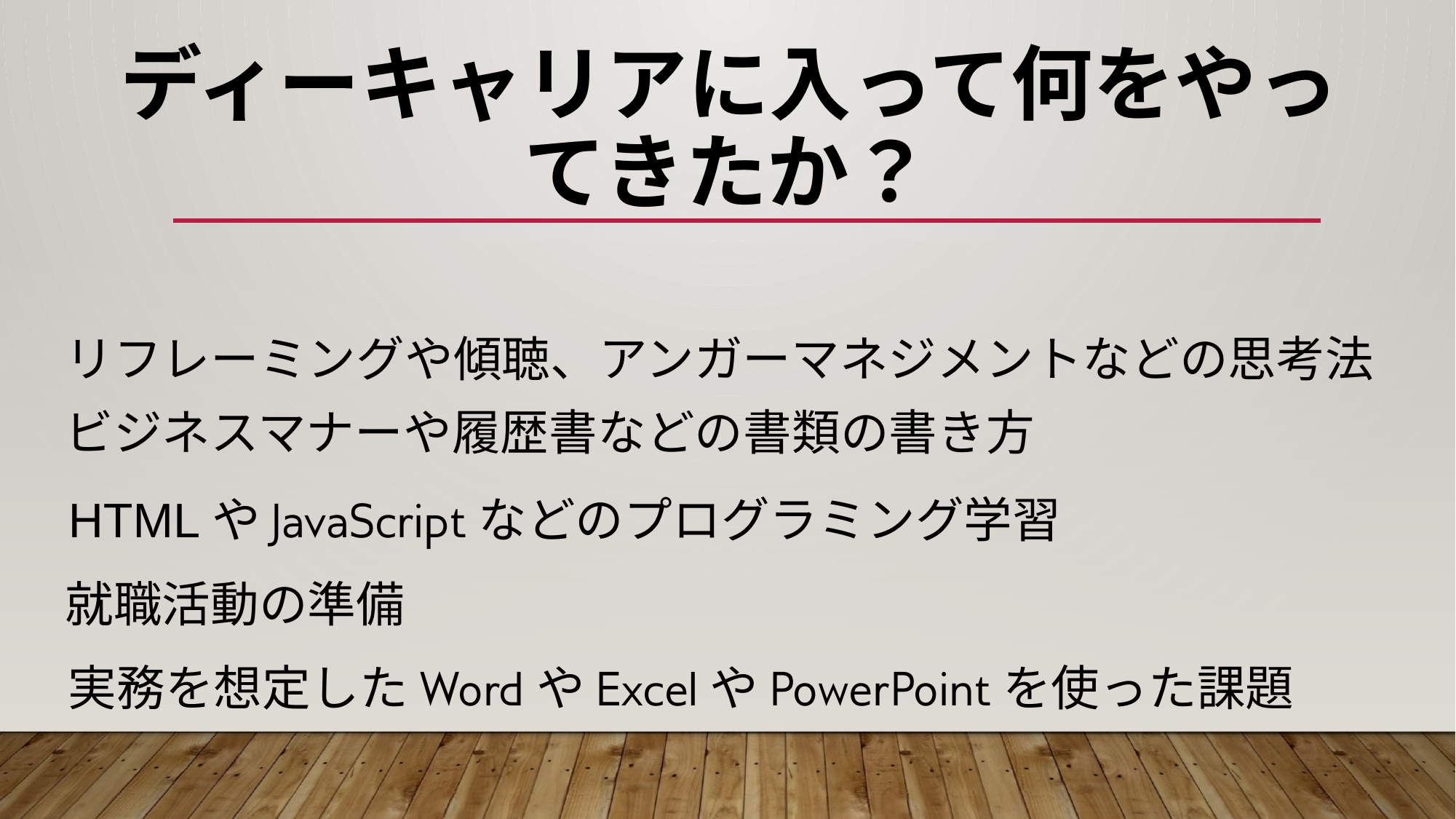

# ディーキャリアに入って何をやってきたか？
リフレーミングや傾聴、アンガーマネジメントなどの思考法
ビジネスマナーや履歴書などの書類の書き方
HTMLやJavaScriptなどのプログラミング学習
就職活動の準備
実務を想定したWordやExcelやPowerPointを使った課題